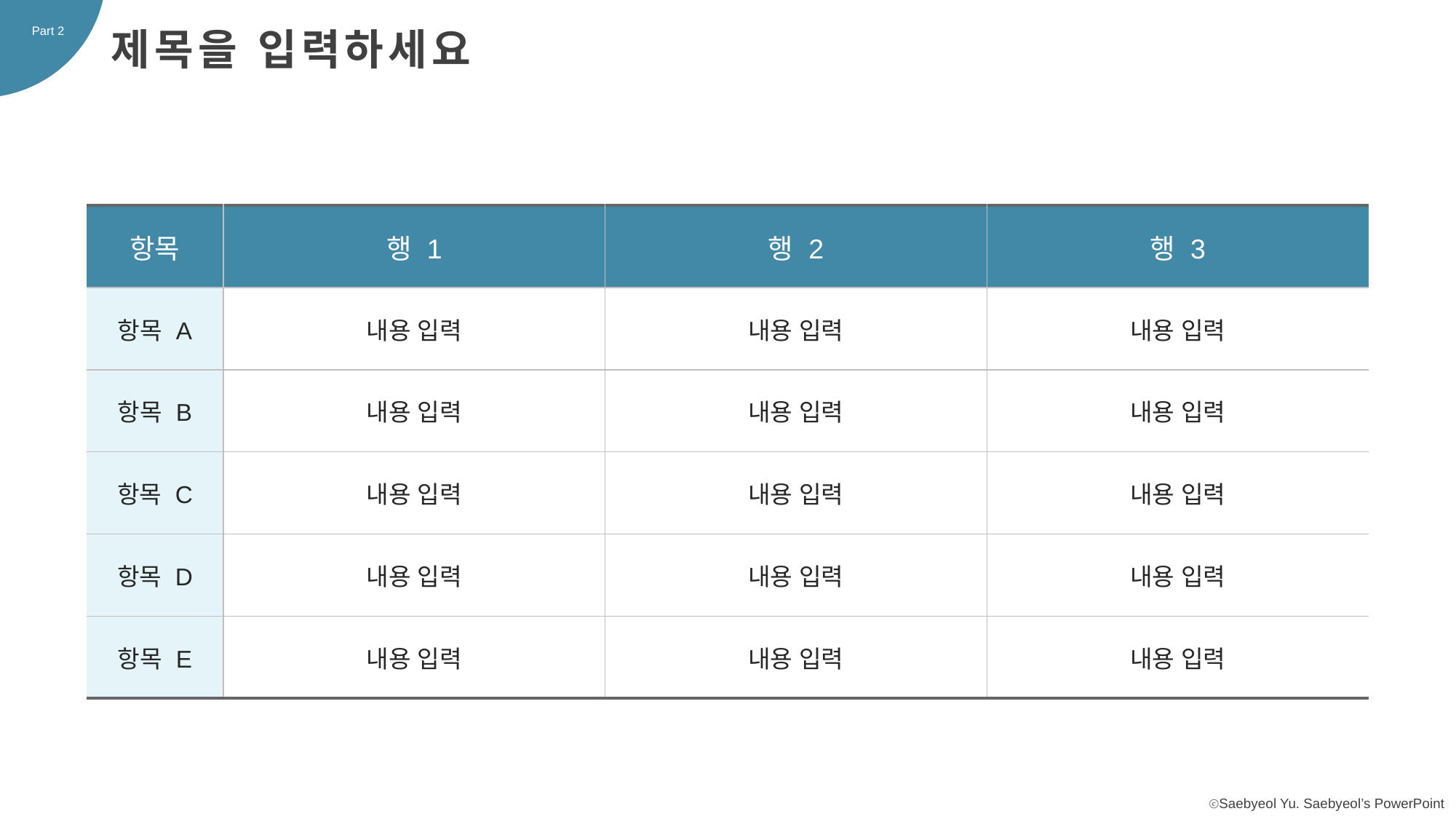

Part 2
제목을 입력하세요
| 항목 | 행 1 | 행 2 | 행 3 |
| --- | --- | --- | --- |
| 항목 A | 내용 입력 | 내용 입력 | 내용 입력 |
| 항목 B | 내용 입력 | 내용 입력 | 내용 입력 |
| 항목 C | 내용 입력 | 내용 입력 | 내용 입력 |
| 항목 D | 내용 입력 | 내용 입력 | 내용 입력 |
| 항목 E | 내용 입력 | 내용 입력 | 내용 입력 |